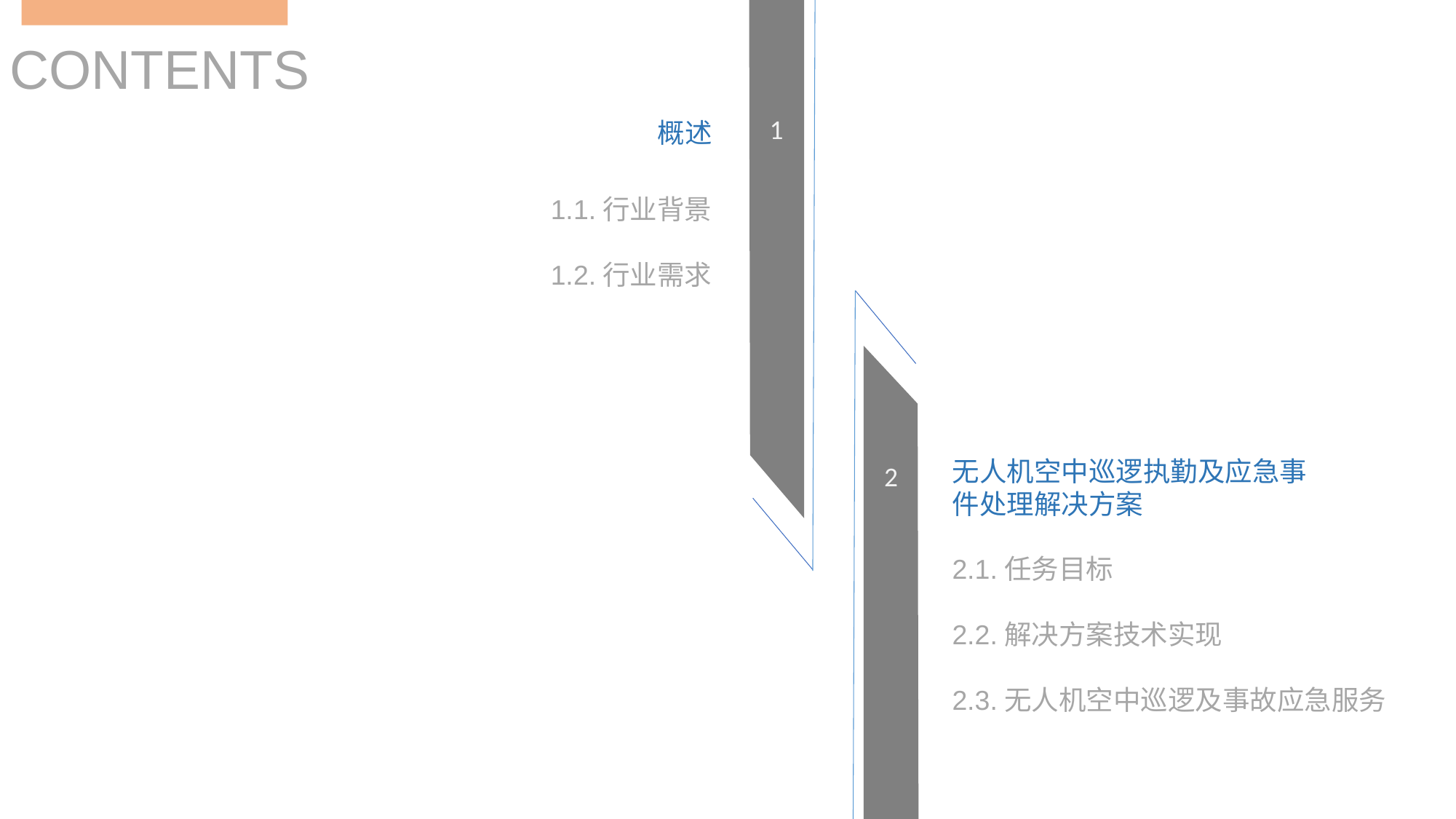

CONTENTS
1
概述

1.1.行业背景

1.2.行业需求

无人机空中巡逻执勤及应急事件处理解决方案

2
2.1.任务目标

2.2.解决方案技术实现

2.3.无人机空中巡逻及事故应急服务